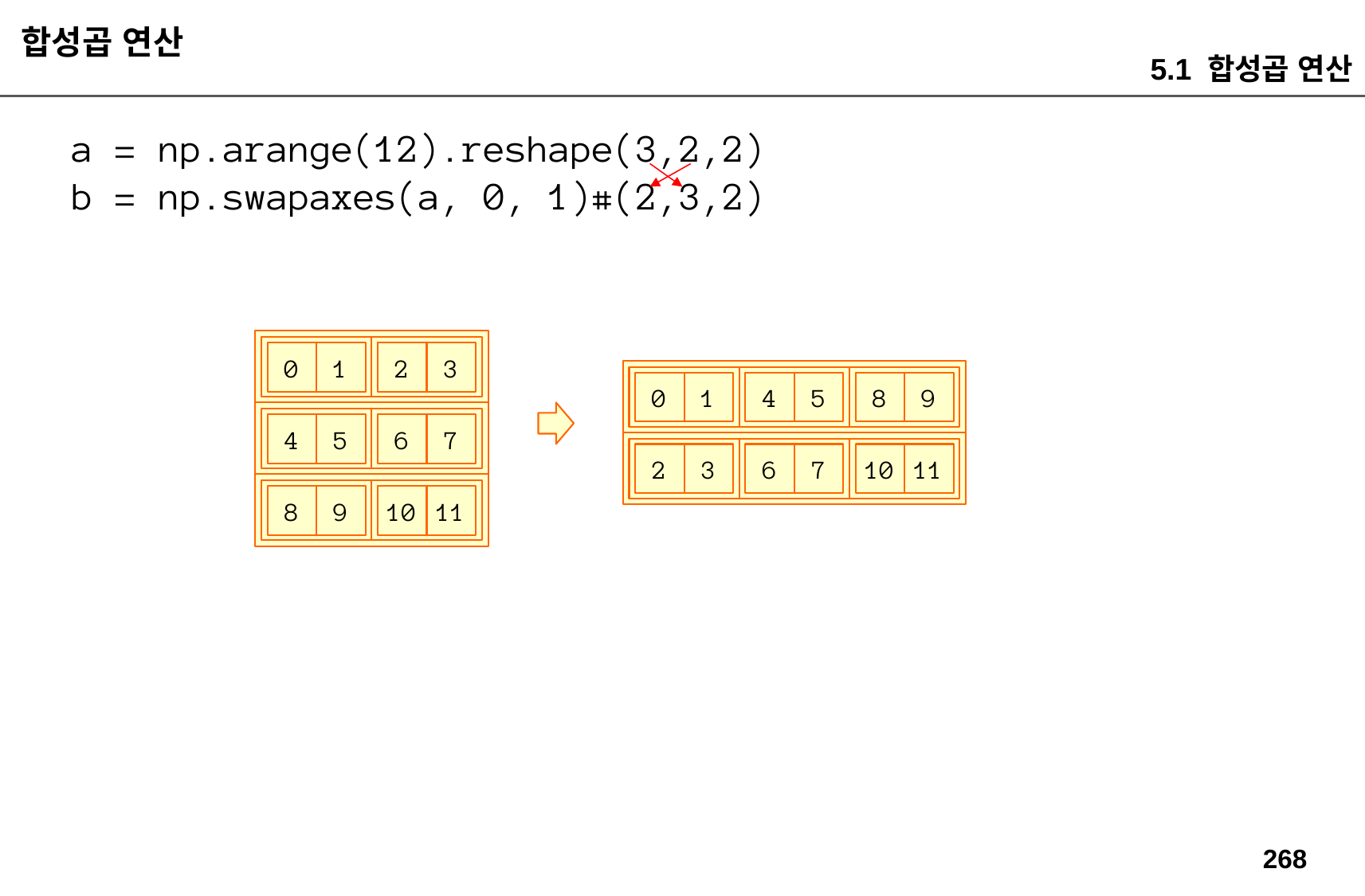

합성곱 연산
5.1 합성곱 연산
a = np.arange(12).reshape(3,2,2)
b = np.swapaxes(a, 0, 1)#(2,3,2)

1
3
0
2

0
1
4
5
8
9

5
7
4
6

2
3
6
7
10
11

9
11
8
10